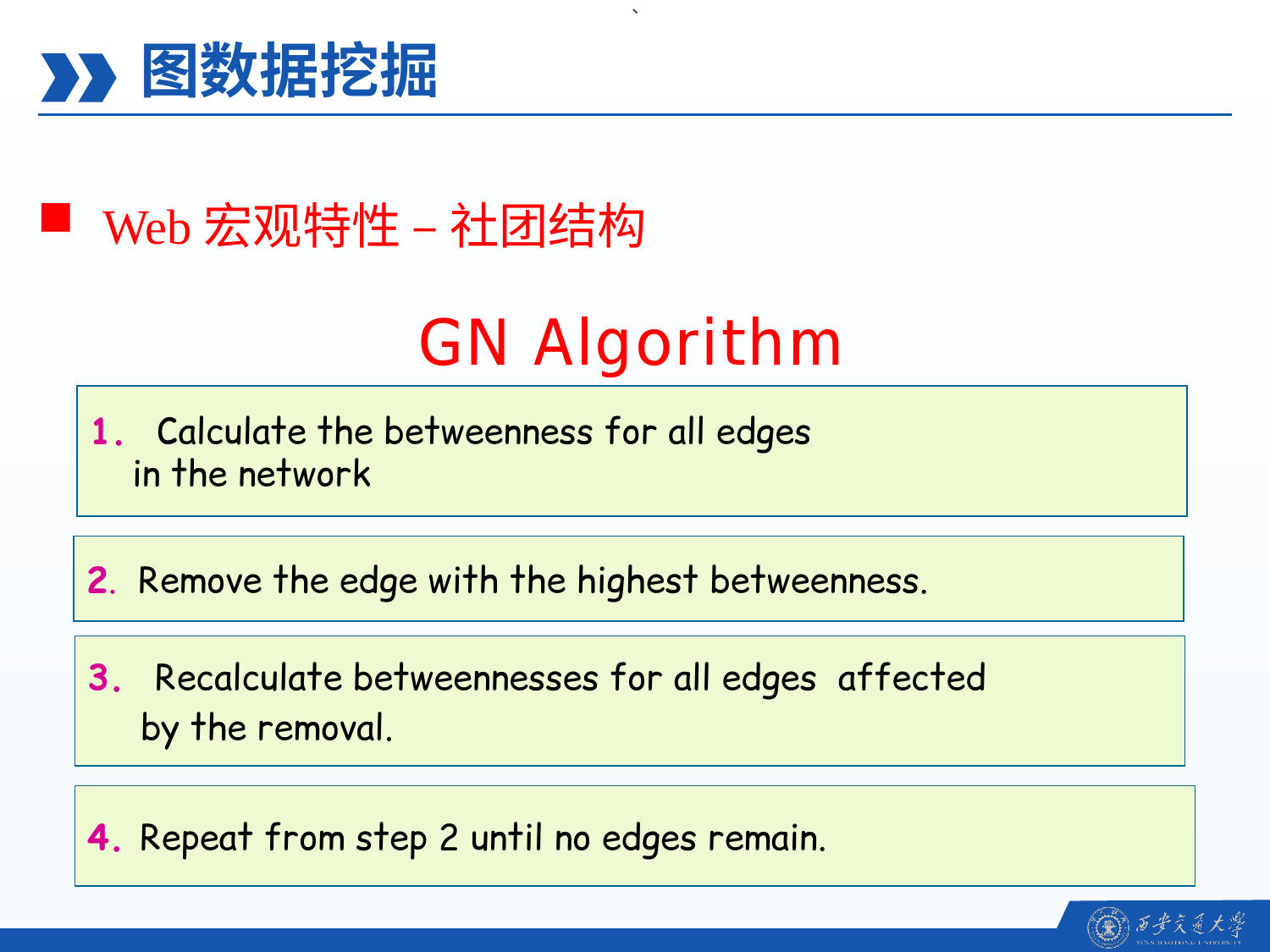

、
图数据挖掘
Web宏观特性 – 社团结构
GN Algorithm
1.  Calculate the betweenness for all edges
    in the network
2.  Remove the edge with the highest betweenness.
3.  Recalculate betweennesses for all edges  affected
     by the removal.
4. Repeat from step 2 until no edges remain.